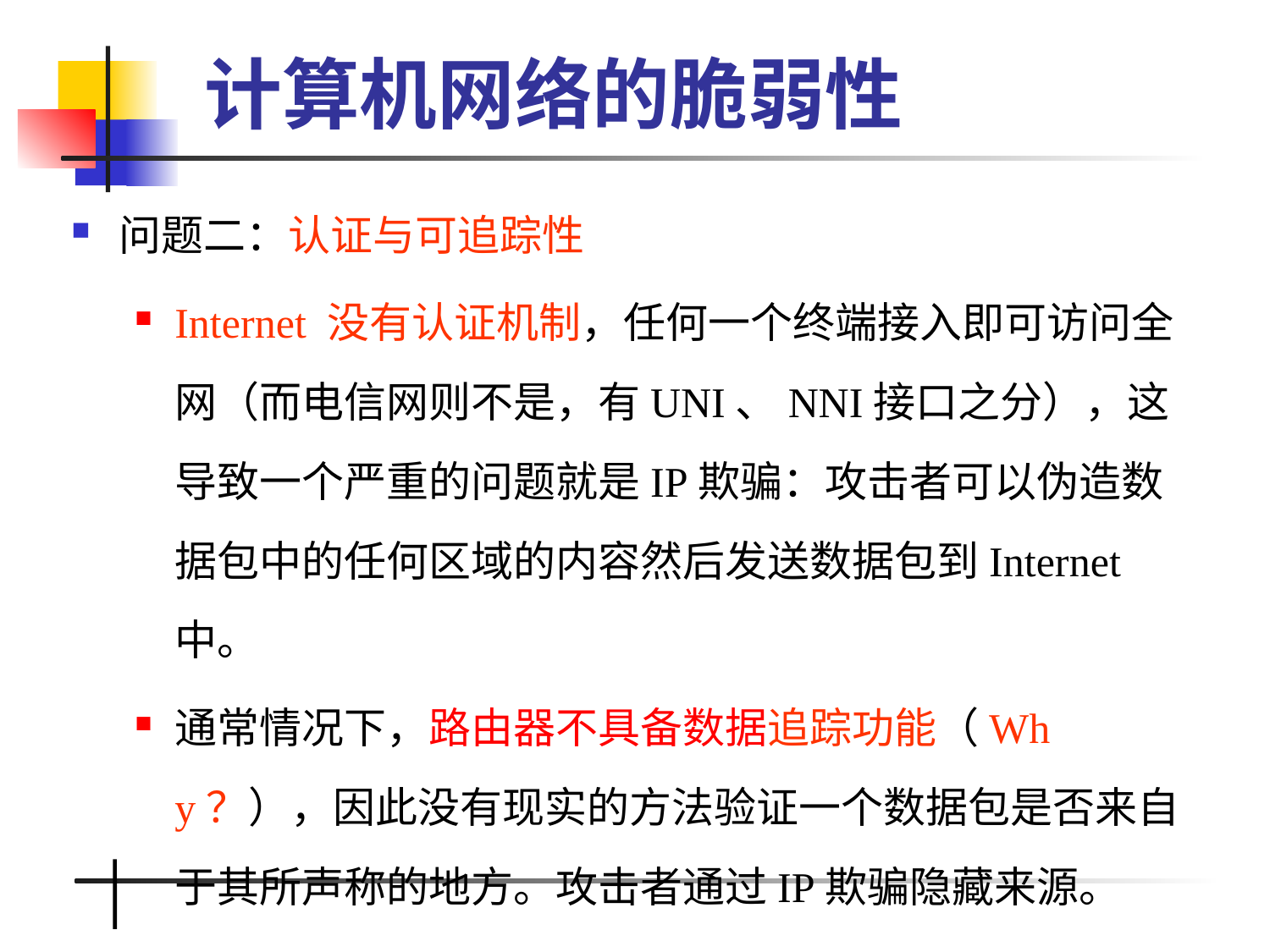

# 计算机网络的脆弱性
问题二：认证与可追踪性
Internet 没有认证机制，任何一个终端接入即可访问全网（而电信网则不是，有UNI、NNI接口之分），这导致一个严重的问题就是IP欺骗：攻击者可以伪造数据包中的任何区域的内容然后发送数据包到Internet中。
通常情况下，路由器不具备数据追踪功能（Why？），因此没有现实的方法验证一个数据包是否来自于其所声称的地方。攻击者通过IP欺骗隐藏来源。